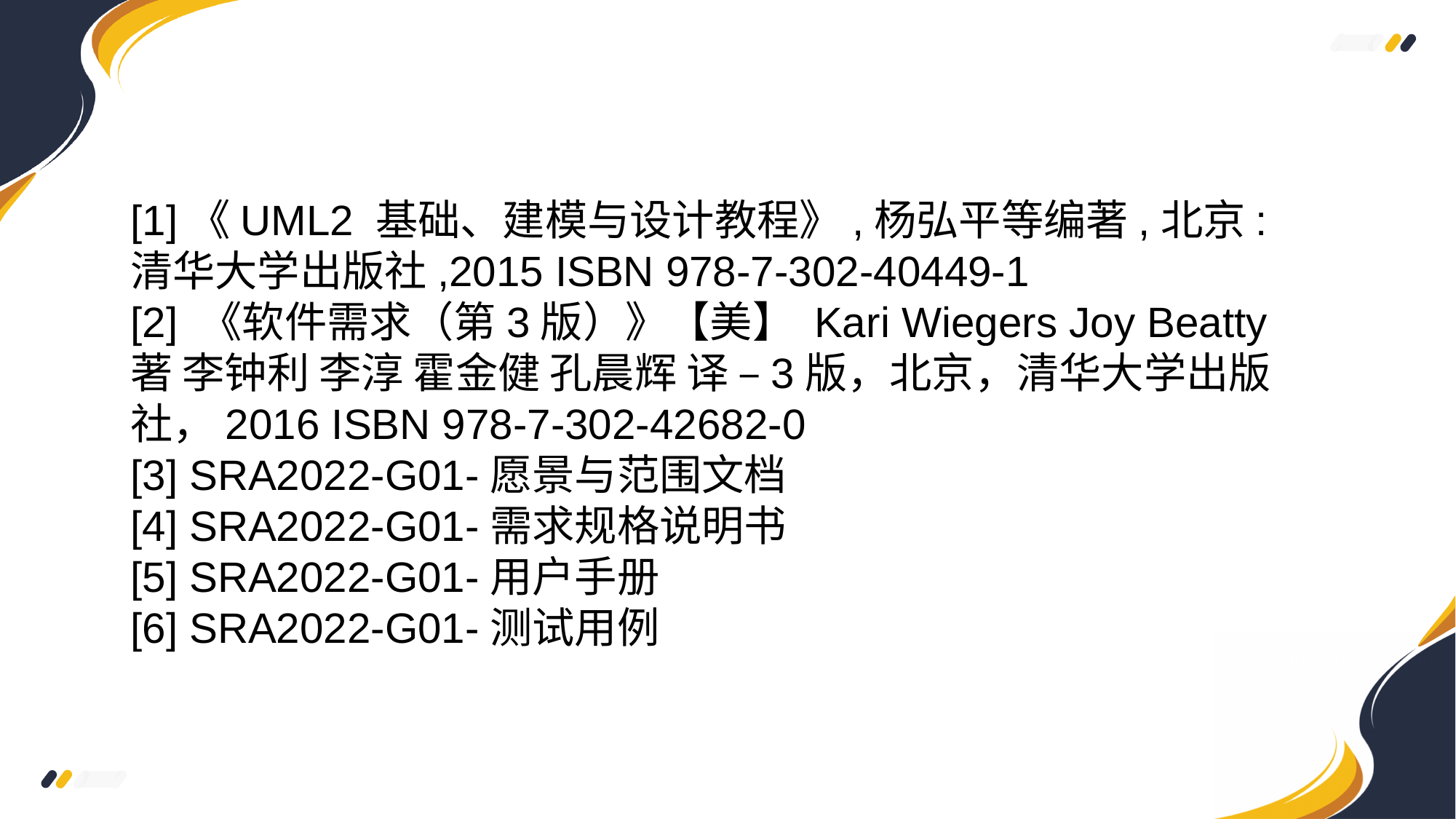

[1]《UML2 基础、建模与设计教程》,杨弘平等编著,北京:清华大学出版社,2015 ISBN 978-7-302-40449-1
[2] 《软件需求（第3版）》【美】 Kari Wiegers Joy Beatty著 李钟利 李淳 霍金健 孔晨辉 译 –3版，北京，清华大学出版社，2016 ISBN 978-7-302-42682-0
[3] SRA2022-G01-愿景与范围文档
[4] SRA2022-G01-需求规格说明书
[5] SRA2022-G01-用户手册
[6] SRA2022-G01-测试用例